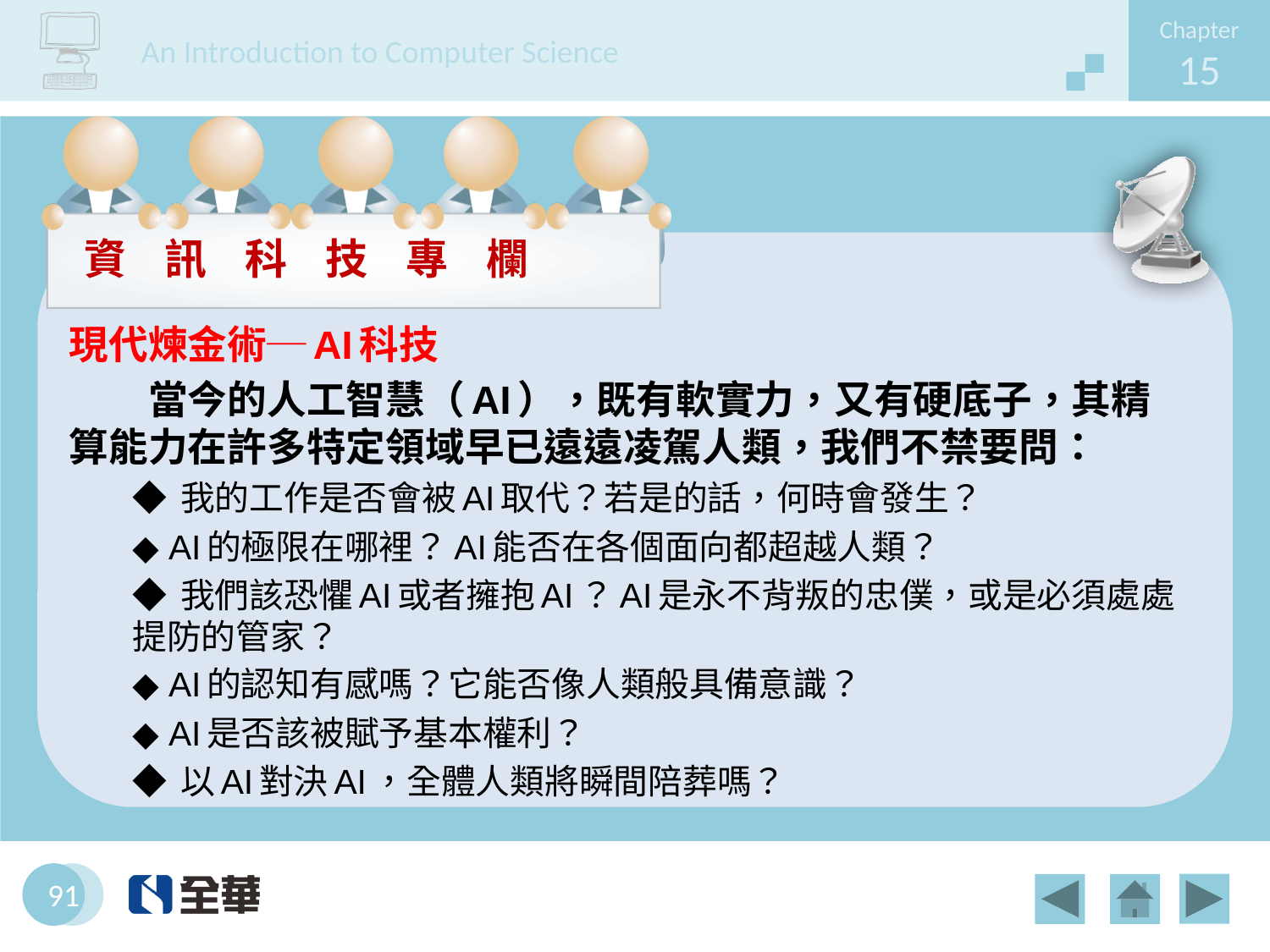

現代煉金術─AI科技
　　當今的人工智慧（AI），既有軟實力，又有硬底子，其精算能力在許多特定領域早已遠遠凌駕人類，我們不禁要問：
◆ 我的工作是否會被AI取代？若是的話，何時會發生？
◆ AI的極限在哪裡？AI能否在各個面向都超越人類？
◆ 我們該恐懼AI或者擁抱AI？AI是永不背叛的忠僕，或是必須處處提防的管家？
◆ AI的認知有感嗎？它能否像人類般具備意識？
◆ AI是否該被賦予基本權利？
◆ 以AI對決AI，全體人類將瞬間陪葬嗎？